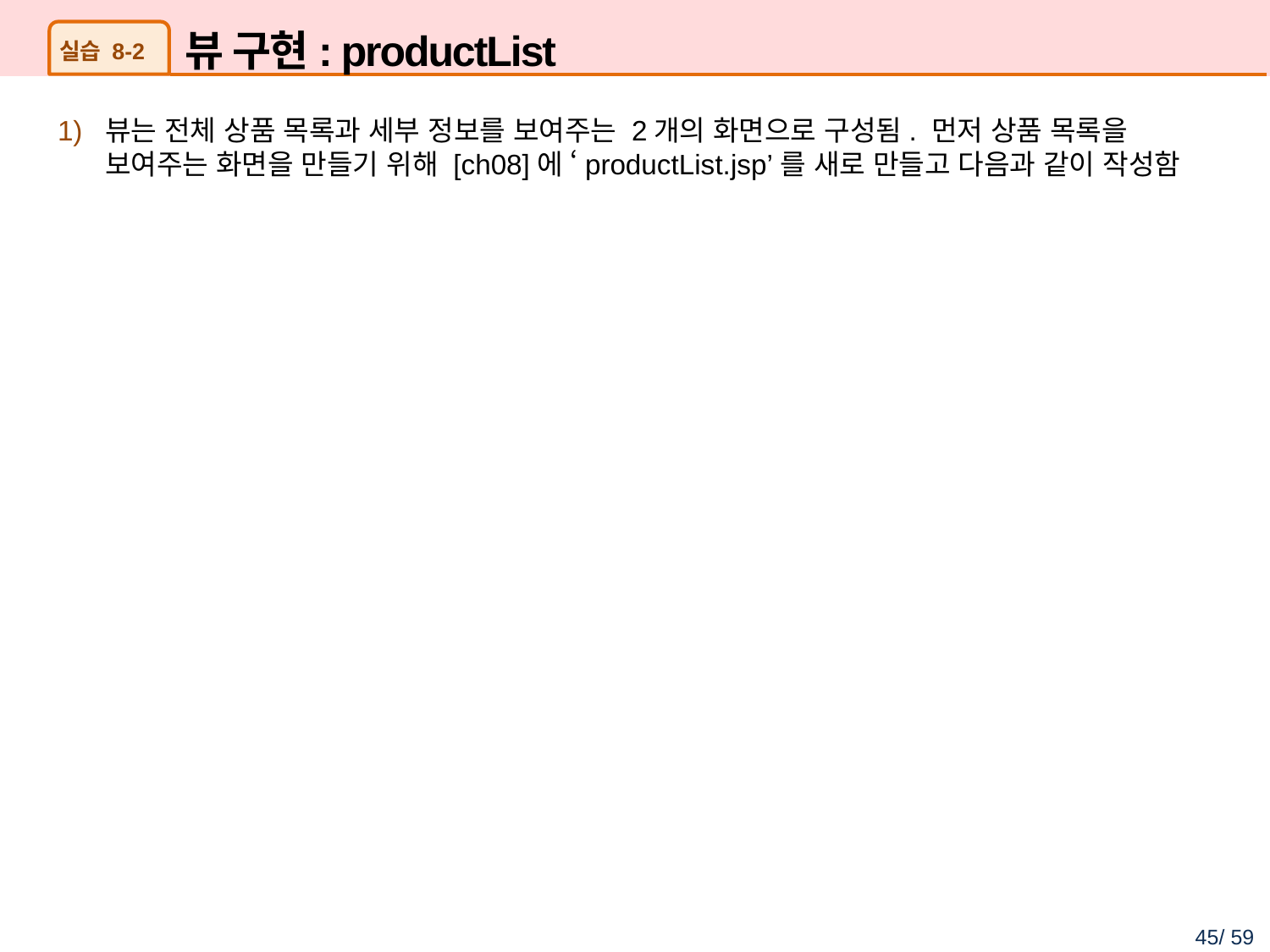

# 뷰 구현: productList
실습 8-2
뷰는 전체 상품 목록과 세부 정보를 보여주는 2개의 화면으로 구성됨. 먼저 상품 목록을 보여주는 화면을 만들기 위해 [ch08]에 ‘productList.jsp’를 새로 만들고 다음과 같이 작성함